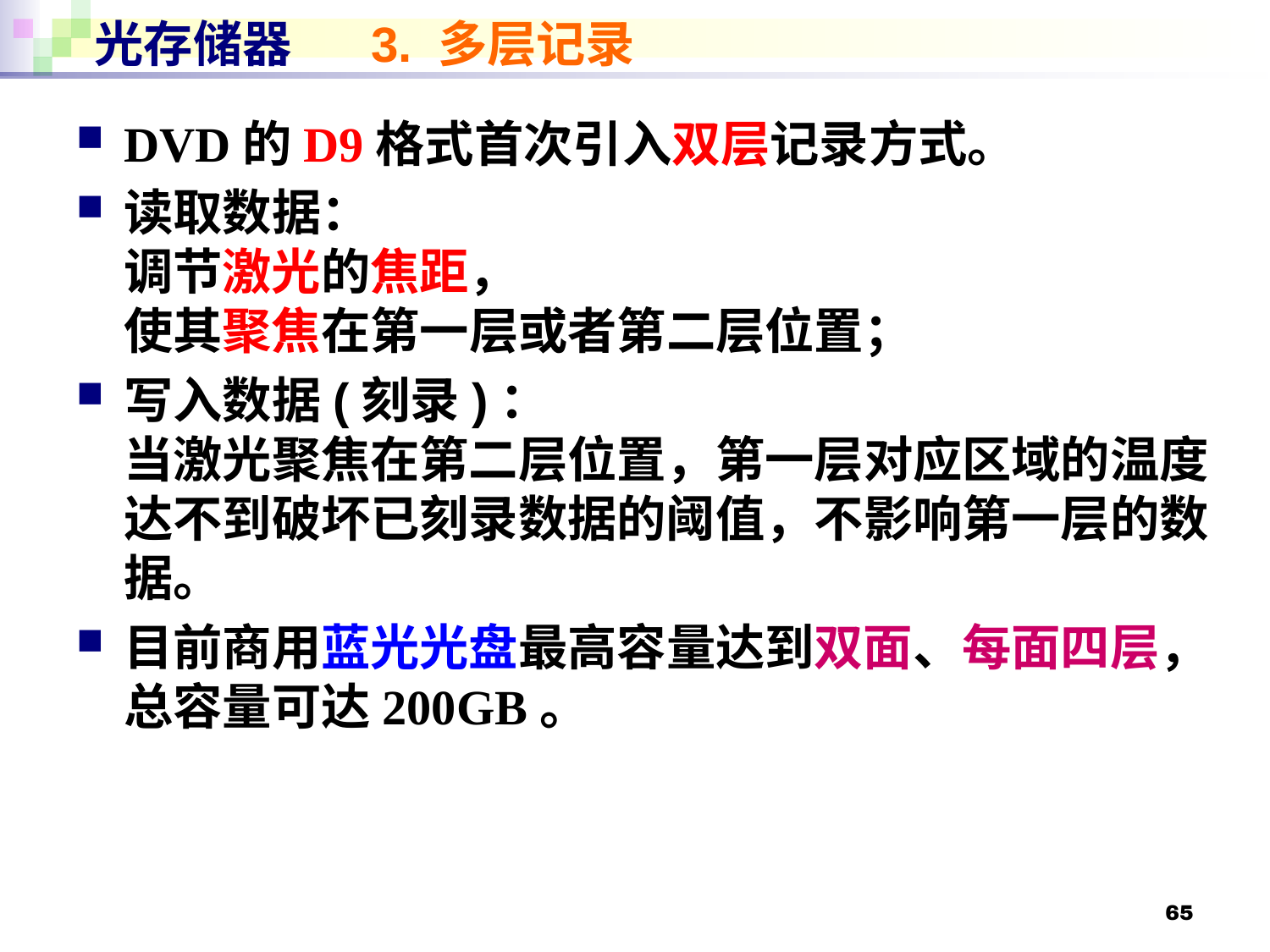

# 光存储器      3. 多层记录
DVD的D9格式首次引入双层记录方式。
读取数据：
调节激光的焦距，
使其聚焦在第一层或者第二层位置；
写入数据(刻录)：
当激光聚焦在第二层位置，第一层对应区域的温度达不到破坏已刻录数据的阈值，不影响第一层的数据。
目前商用蓝光光盘最高容量达到双面、每面四层，总容量可达200GB。
65